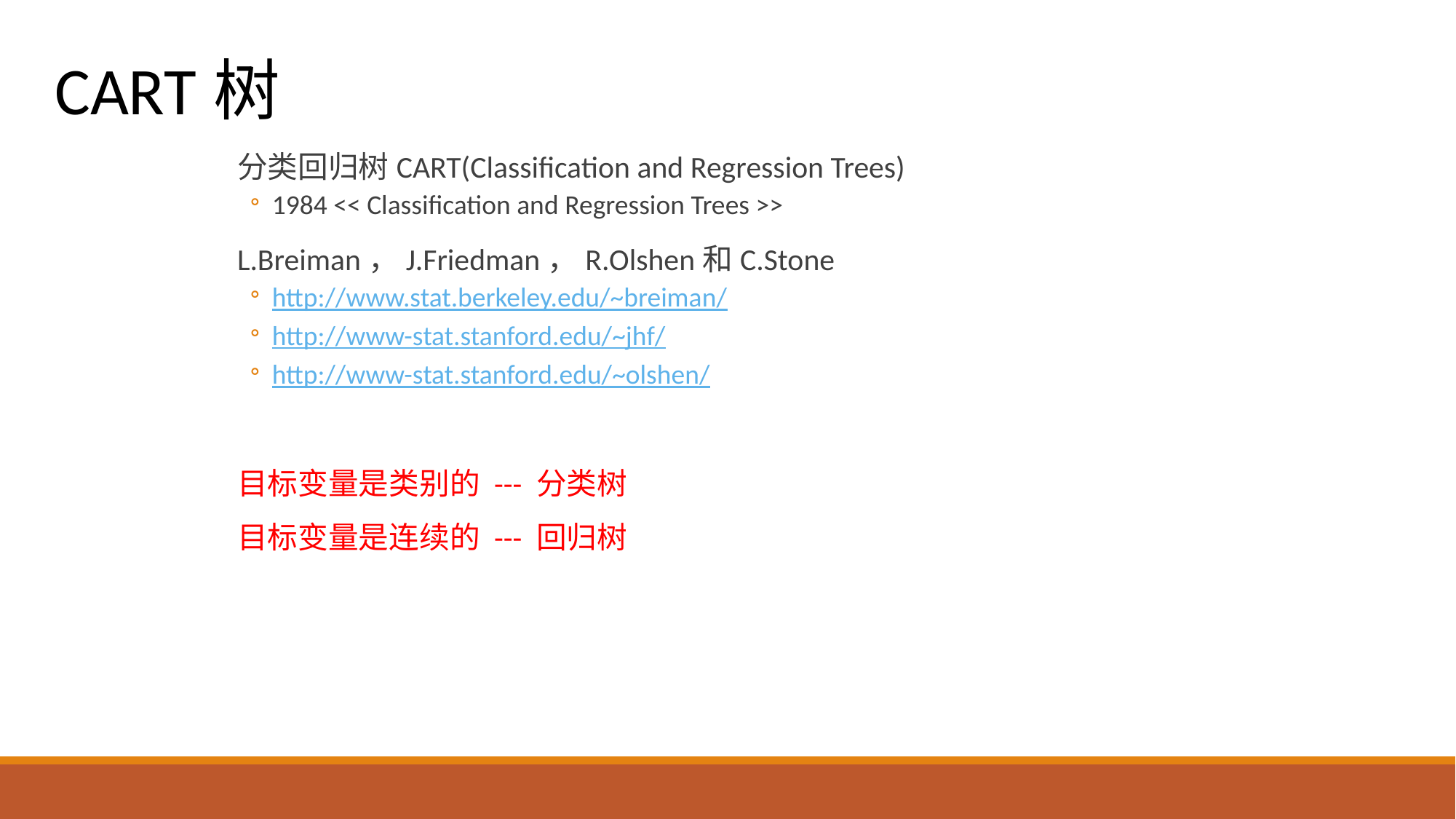

CART树
分类回归树CART(Classification and Regression Trees)
1984 << Classification and Regression Trees >>
L.Breiman，J.Friedman，R.Olshen和C.Stone
http://www.stat.berkeley.edu/~breiman/
http://www-stat.stanford.edu/~jhf/
http://www-stat.stanford.edu/~olshen/

目标变量是类别的 --- 分类树
目标变量是连续的 --- 回归树